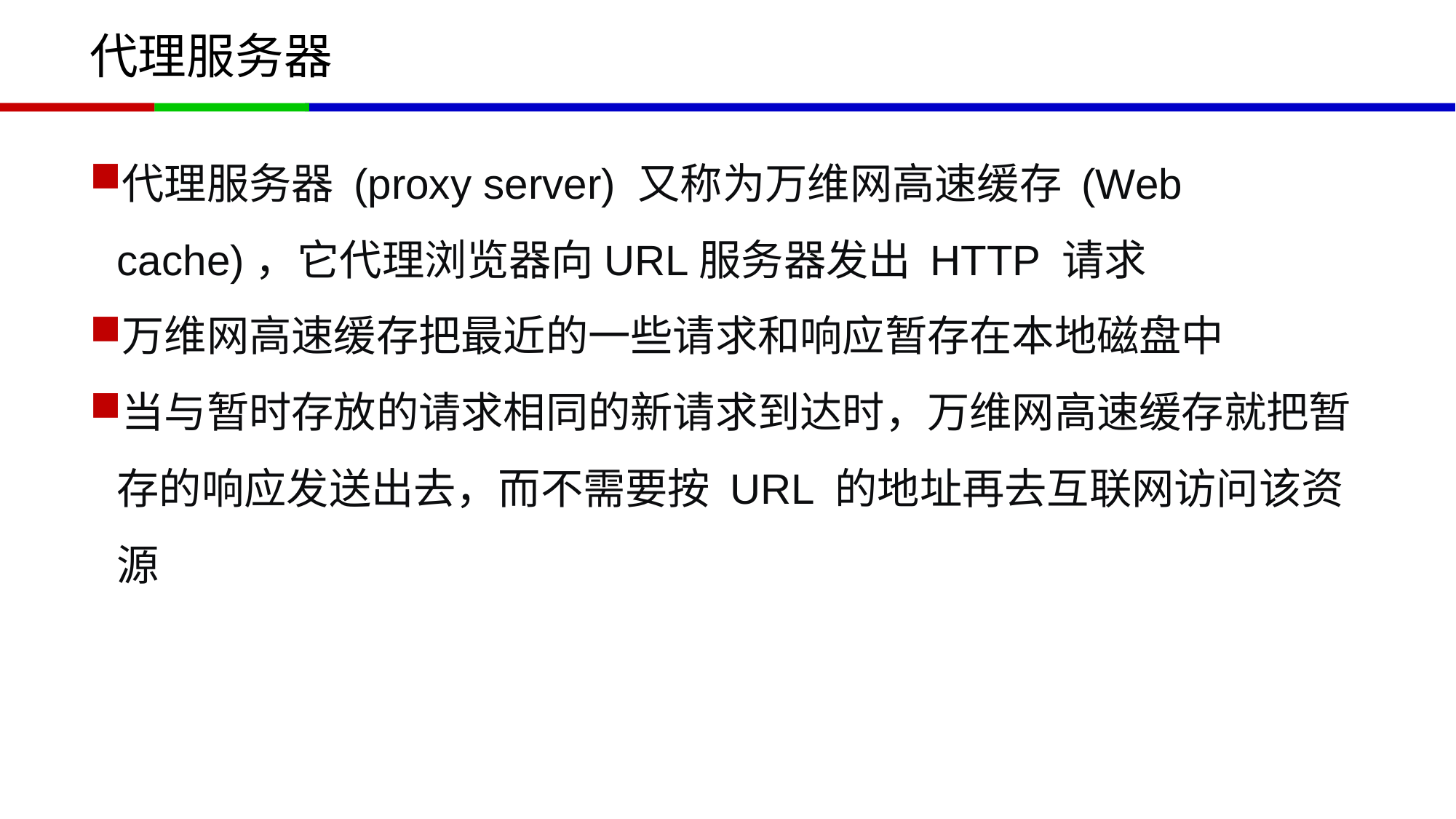

# 代理服务器
代理服务器 (proxy server) 又称为万维网高速缓存 (Web cache)，它代理浏览器向URL服务器发出 HTTP 请求
万维网高速缓存把最近的一些请求和响应暂存在本地磁盘中
当与暂时存放的请求相同的新请求到达时，万维网高速缓存就把暂存的响应发送出去，而不需要按 URL 的地址再去互联网访问该资源
139